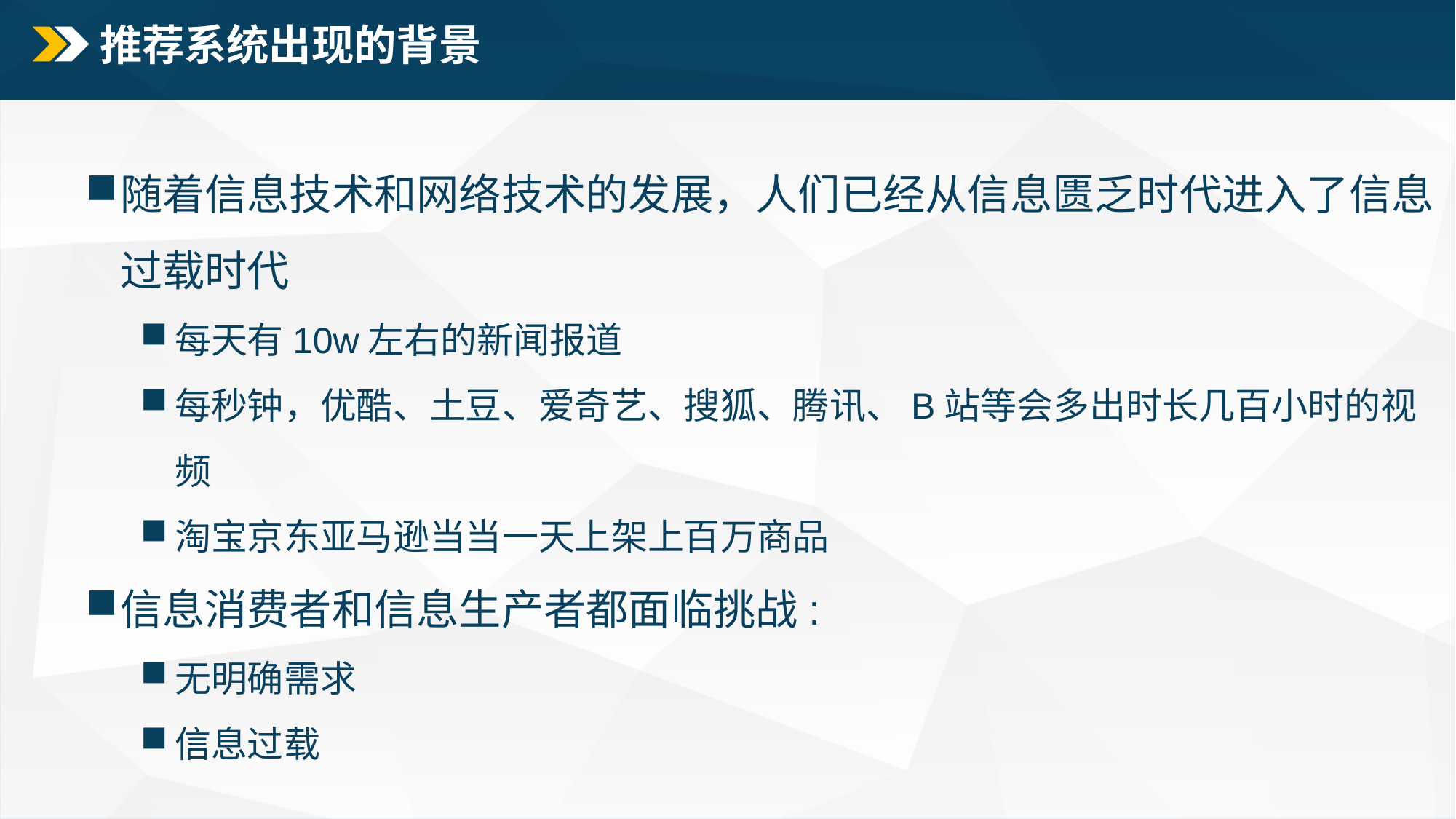

# 推荐系统出现的背景
随着信息技术和网络技术的发展，人们已经从信息匮乏时代进入了信息过载时代
每天有10w左右的新闻报道
每秒钟，优酷、土豆、爱奇艺、搜狐、腾讯、B站等会多出时长几百小时的视频
淘宝京东亚马逊当当一天上架上百万商品
信息消费者和信息生产者都面临挑战:
无明确需求
信息过载